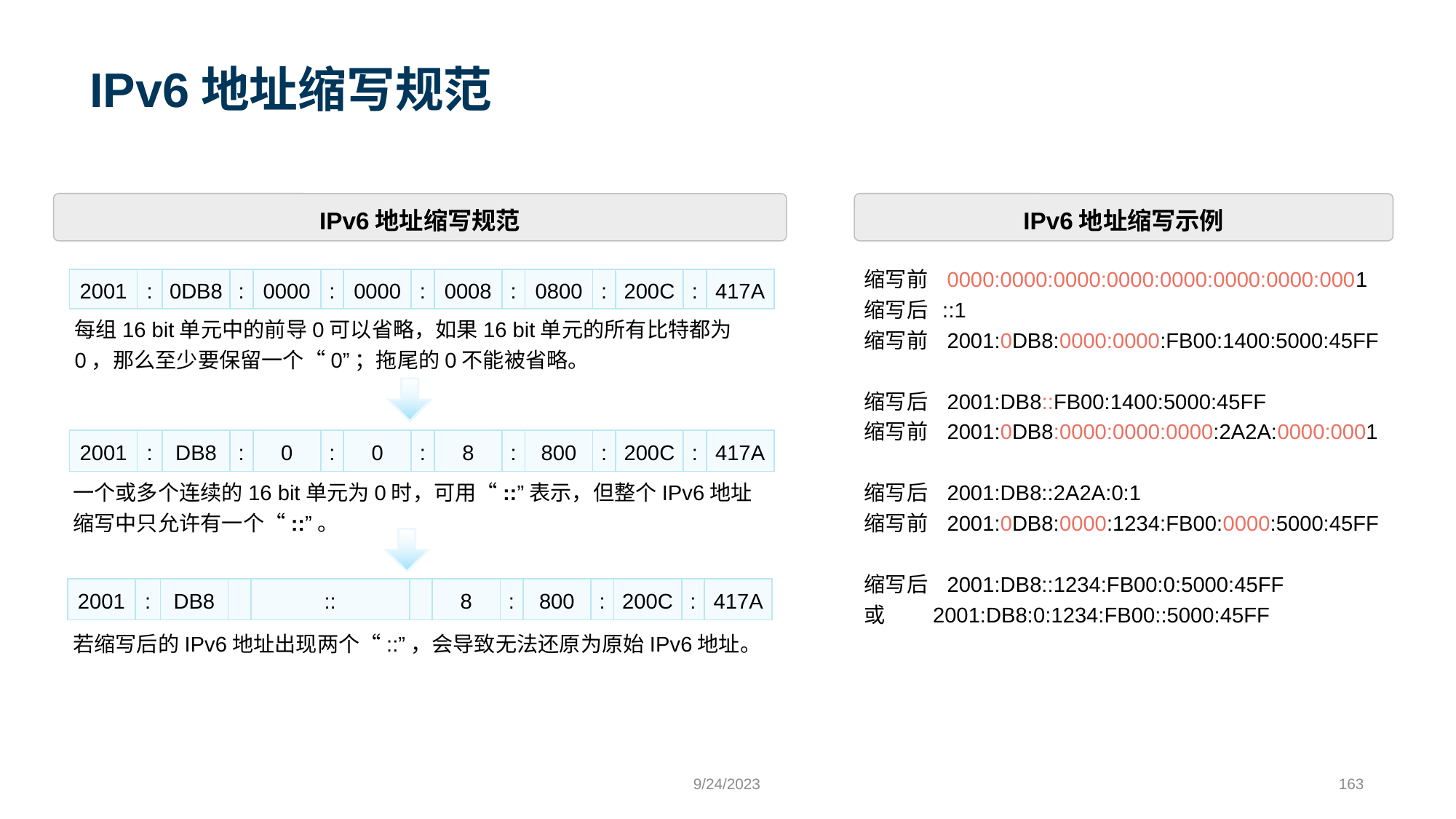

# IPv6地址缩写规范
IPv6地址缩写规范
IPv6地址缩写示例
缩写前   0000:0000:0000:0000:0000:0000:0000:0001
缩写后  ::1
缩写前   2001:0DB8:0000:0000:FB00:1400:5000:45FF
缩写后   2001:DB8::FB00:1400:5000:45FF
缩写前   2001:0DB8:0000:0000:0000:2A2A:0000:0001
缩写后   2001:DB8::2A2A:0:1
缩写前   2001:0DB8:0000:1234:FB00:0000:5000:45FF
缩写后   2001:DB8::1234:FB00:0:5000:45FF
或         2001:DB8:0:1234:FB00::5000:45FF
| 2001 | : | 0DB8 | : | 0000 | : | 0000 | : | 0008 | : | 0800 | : | 200C | : | 417A |
| --- | --- | --- | --- | --- | --- | --- | --- | --- | --- | --- | --- | --- | --- | --- |
每组16 bit单元中的前导0可以省略，如果16 bit单元的所有比特都为0，那么至少要保留一个“0”；拖尾的0不能被省略。

| 2001 | : | DB8 | : | 0 | : | 0 | : | 8 | : | 800 | : | 200C | : | 417A |
| --- | --- | --- | --- | --- | --- | --- | --- | --- | --- | --- | --- | --- | --- | --- |
一个或多个连续的16 bit单元为0时，可用“::”表示，但整个IPv6地址缩写中只允许有一个“::”。

| 2001 | : | DB8 |  | :: |  | 8 | : | 800 | : | 200C | : | 417A |
| --- | --- | --- | --- | --- | --- | --- | --- | --- | --- | --- | --- | --- |
若缩写后的IPv6地址出现两个“::”，会导致无法还原为原始IPv6地址。

9/24/2023
163